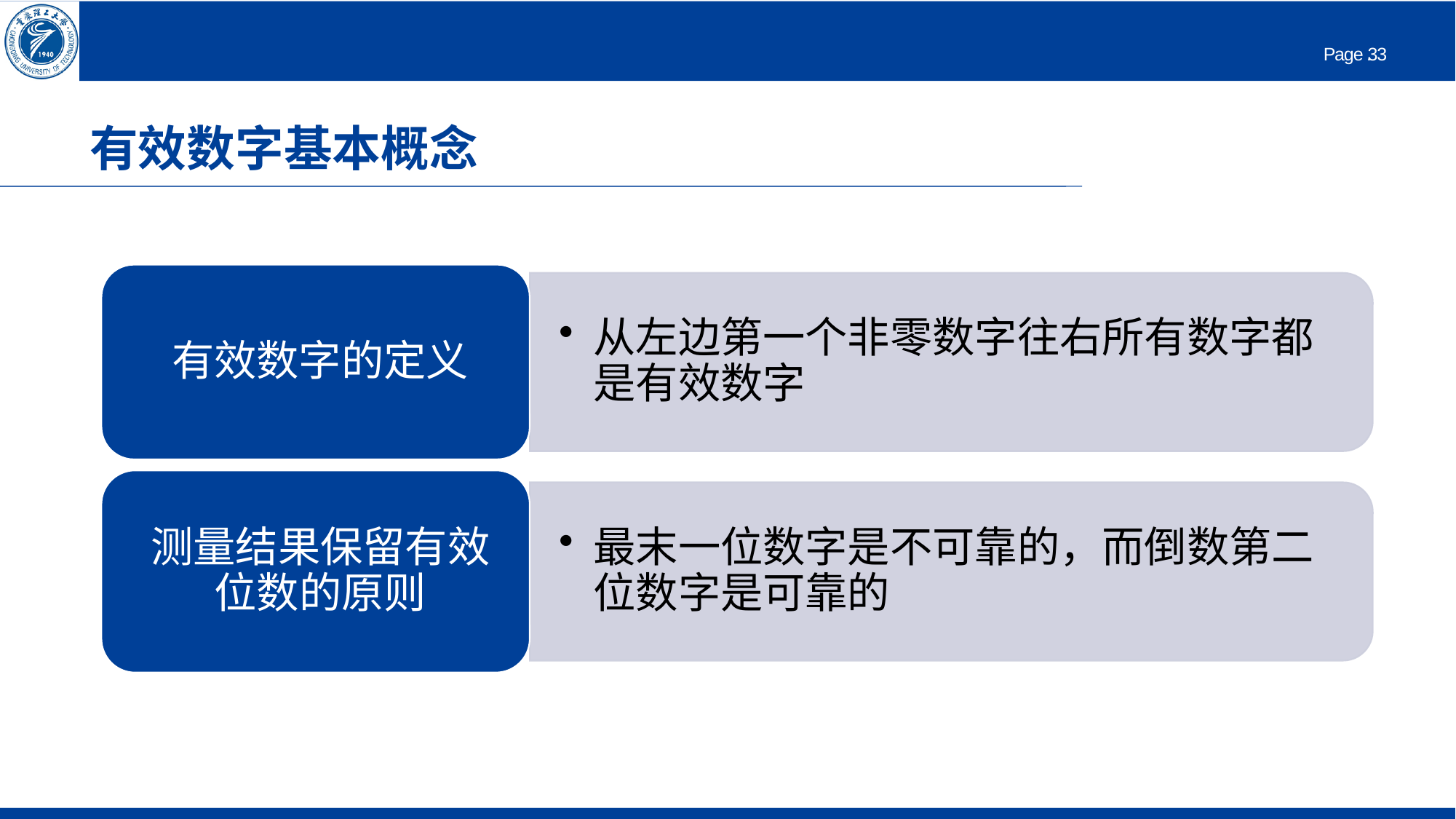

# 有效数字基本概念
从左边第一个非零数字往右所有数字都是有效数字
有效数字的定义
最末一位数字是不可靠的，而倒数第二位数字是可靠的
测量结果保留有效位数的原则